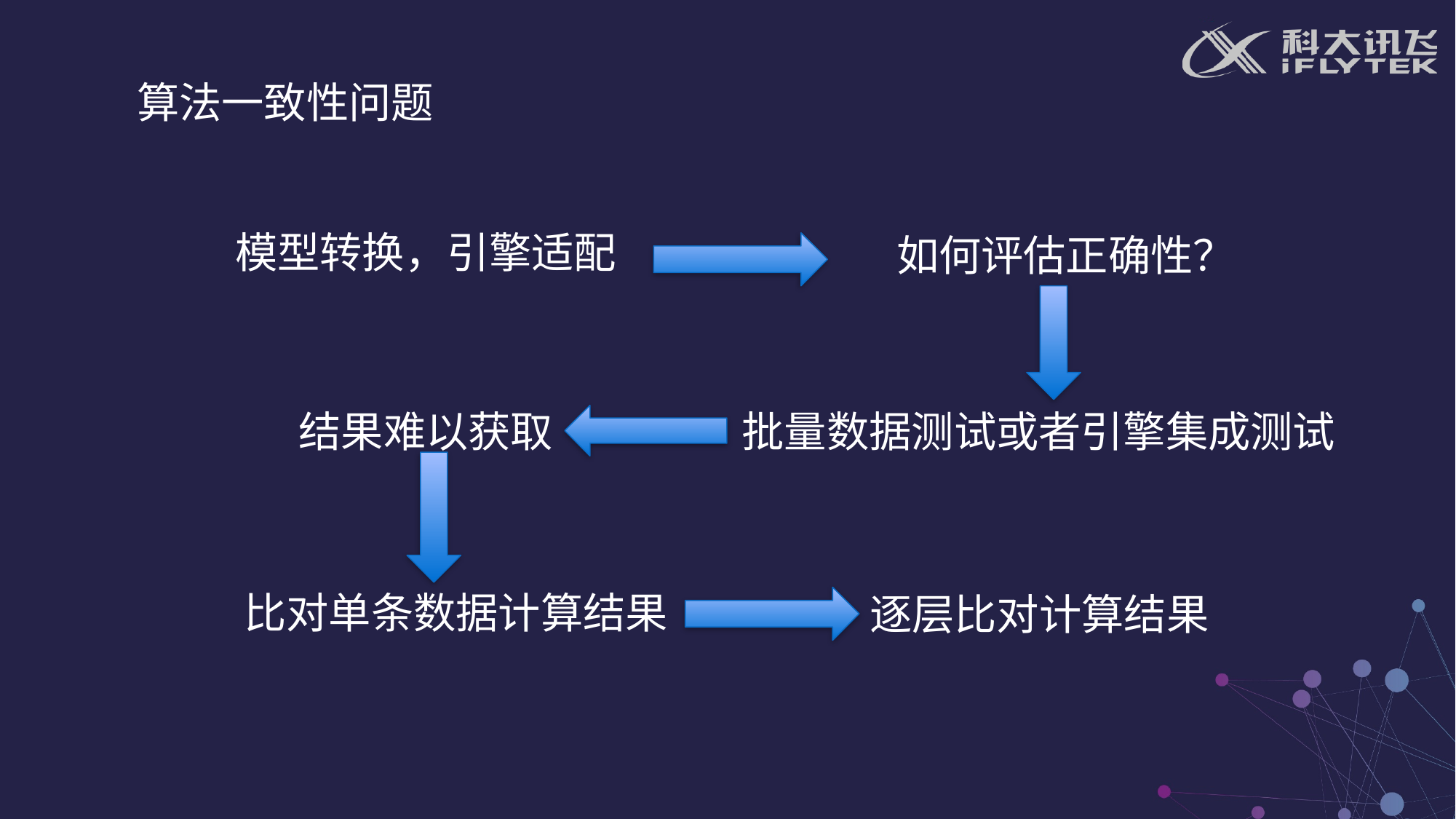

算法一致性问题
模型转换，引擎适配
如何评估正确性？

结果难以获取
批量数据测试或者引擎集成测试

比对单条数据计算结果
逐层比对计算结果